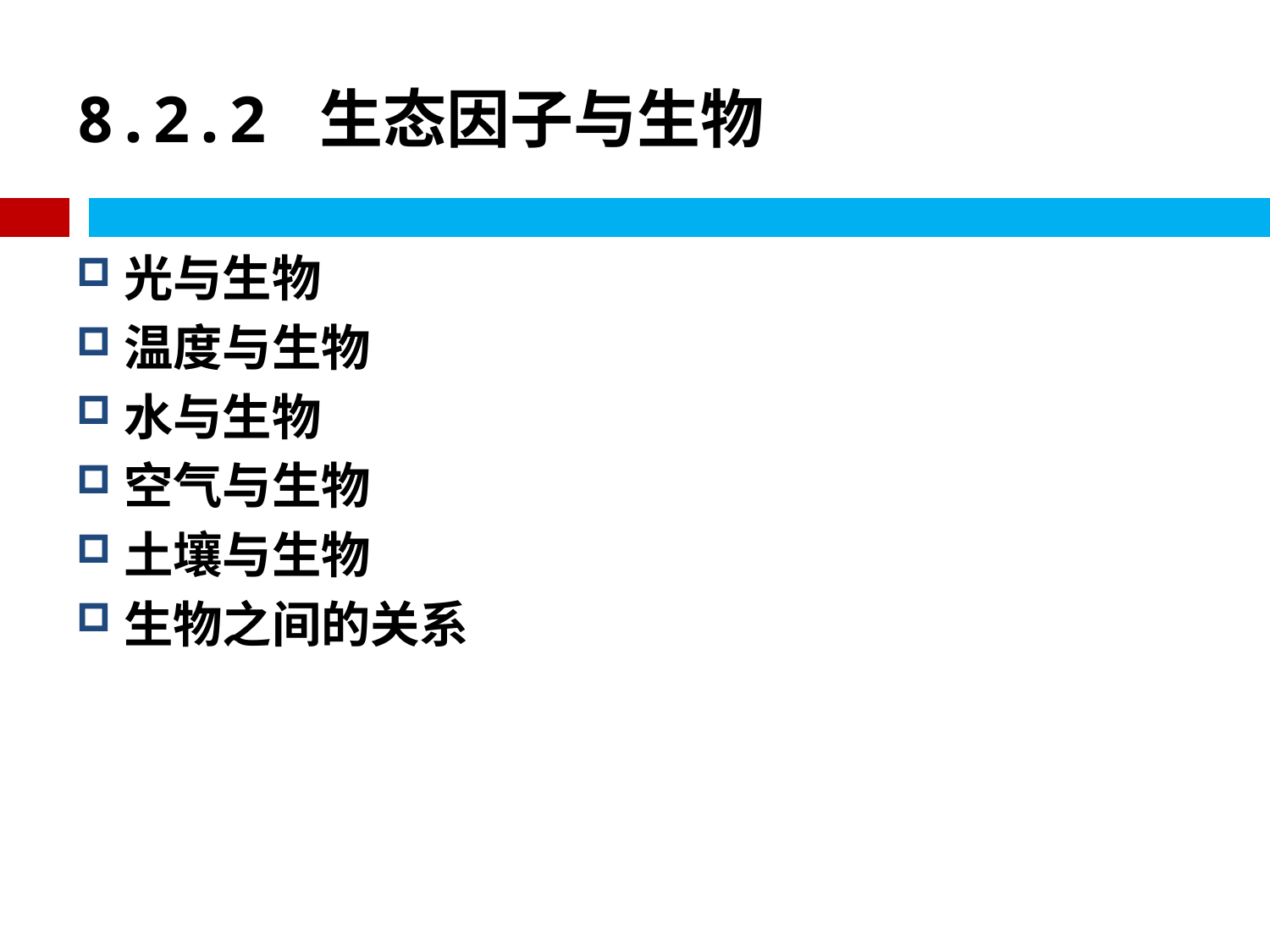

# 8.2.2 生态因子与生物
光与生物
温度与生物
水与生物
空气与生物
土壤与生物
生物之间的关系